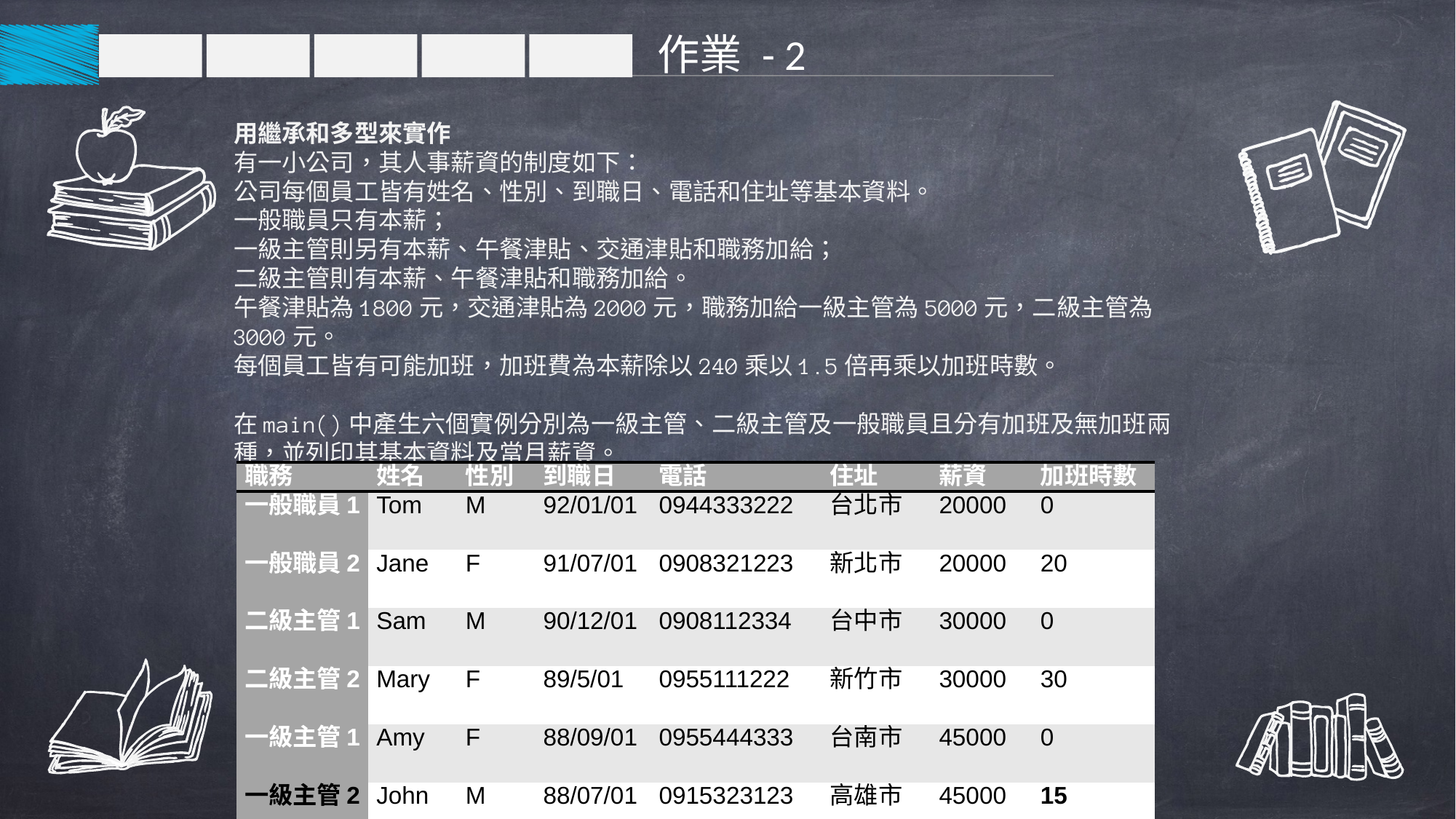

作業 - 2

用繼承和多型來實作
有一小公司，其人事薪資的制度如下：
公司每個員工皆有姓名、性別、到職日、電話和住址等基本資料。
一般職員只有本薪；
一級主管則另有本薪、午餐津貼、交通津貼和職務加給；
二級主管則有本薪、午餐津貼和職務加給。
午餐津貼為1800元，交通津貼為2000元，職務加給一級主管為5000元，二級主管為3000元。
每個員工皆有可能加班，加班費為本薪除以240乘以1.5倍再乘以加班時數。

在main()中產生六個實例分別為一級主管、二級主管及一般職員且分有加班及無加班兩種，並列印其基本資料及當月薪資。
| 職務 | 姓名 | 性別 | 到職日 | 電話 | 住址 | 薪資 | 加班時數 |
| --- | --- | --- | --- | --- | --- | --- | --- |
| 一般職員1 | Tom | M | 92/01/01 | 0944333222 | 台北市 | 20000 | 0 |
| 一般職員2 | Jane | F | 91/07/01 | 0908321223 | 新北市 | 20000 | 20 |
| 二級主管1 | Sam | M | 90/12/01 | 0908112334 | 台中市 | 30000 | 0 |
| 二級主管2 | Mary | F | 89/5/01 | 0955111222 | 新竹市 | 30000 | 30 |
| 一級主管1 | Amy | F | 88/09/01 | 0955444333 | 台南市 | 45000 | 0 |
| 一級主管2 | John | M | 88/07/01 | 0915323123 | 高雄市 | 45000 | 15 |